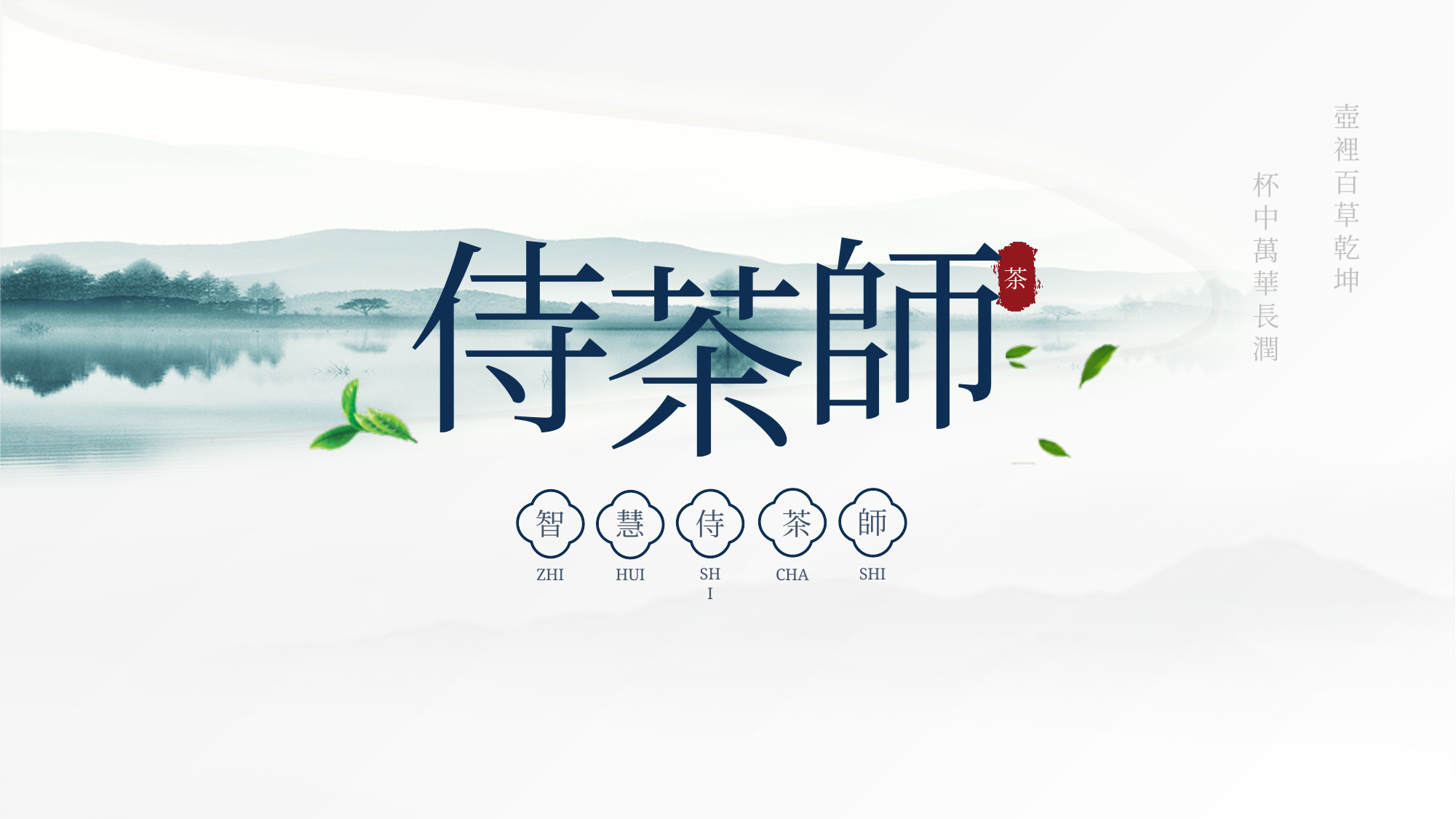

師
侍
茶

智
慧
侍
茶
SHI
ZHI
HUI
CHA

師
SHI